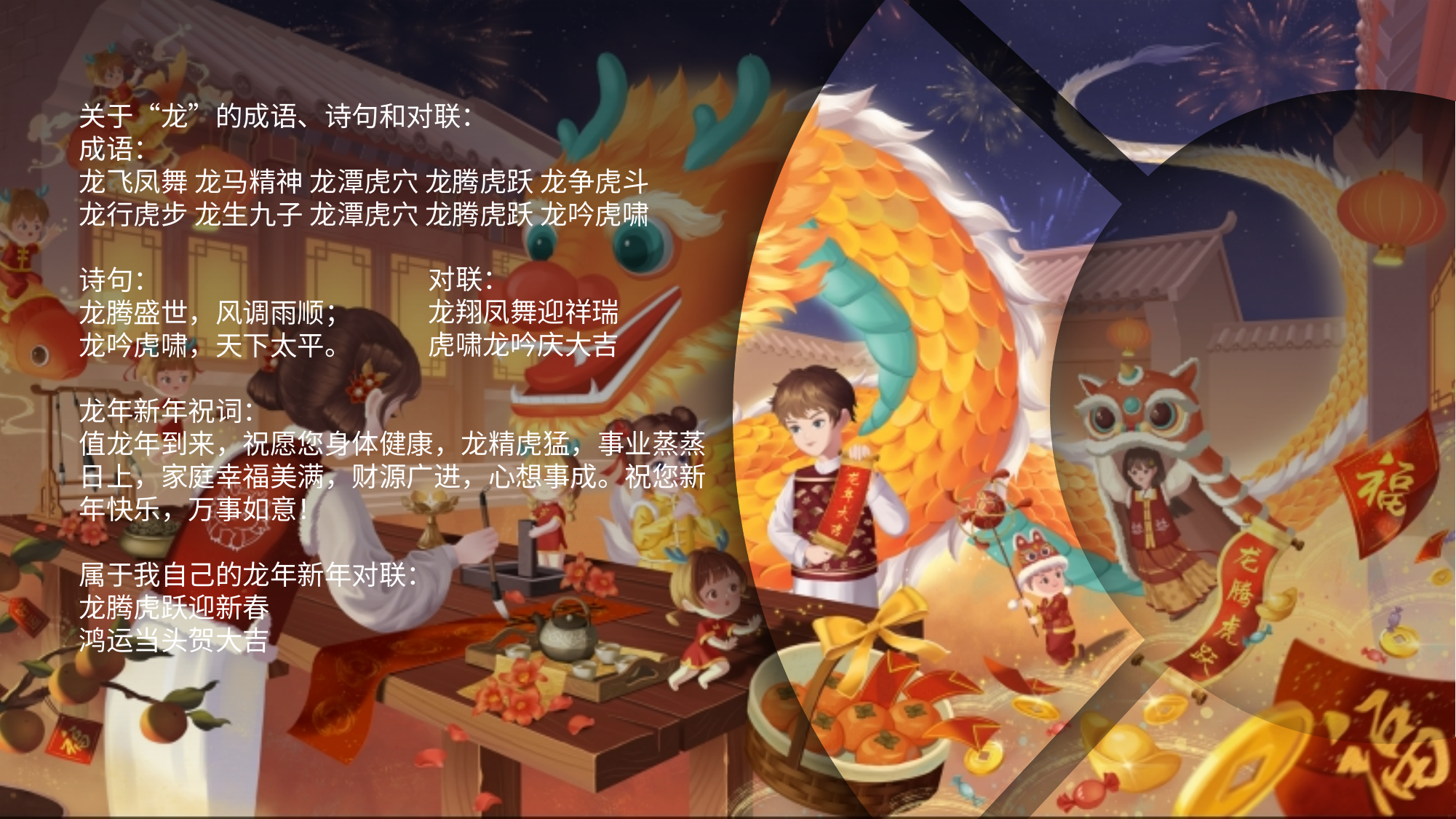

关于“龙”的成语、诗句和对联：
成语：
龙飞凤舞 龙马精神 龙潭虎穴 龙腾虎跃 龙争虎斗
龙行虎步 龙生九子 龙潭虎穴 龙腾虎跃 龙吟虎啸

诗句：
龙腾盛世，风调雨顺；
龙吟虎啸，天下太平。

龙年新年祝词：
值龙年到来，祝愿您身体健康，龙精虎猛，事业蒸蒸日上，家庭幸福美满，财源广进，心想事成。祝您新年快乐，万事如意！

属于我自己的龙年新年对联：
龙腾虎跃迎新春
鸿运当头贺大吉
对联：
龙翔凤舞迎祥瑞
虎啸龙吟庆大吉
miao
Powerpoint

Naturally, those who need it can use it
People who don't need it don't have to look too much
Friends who don't need Naturally, those who need it can use it
People who don't need it don't have to look too much